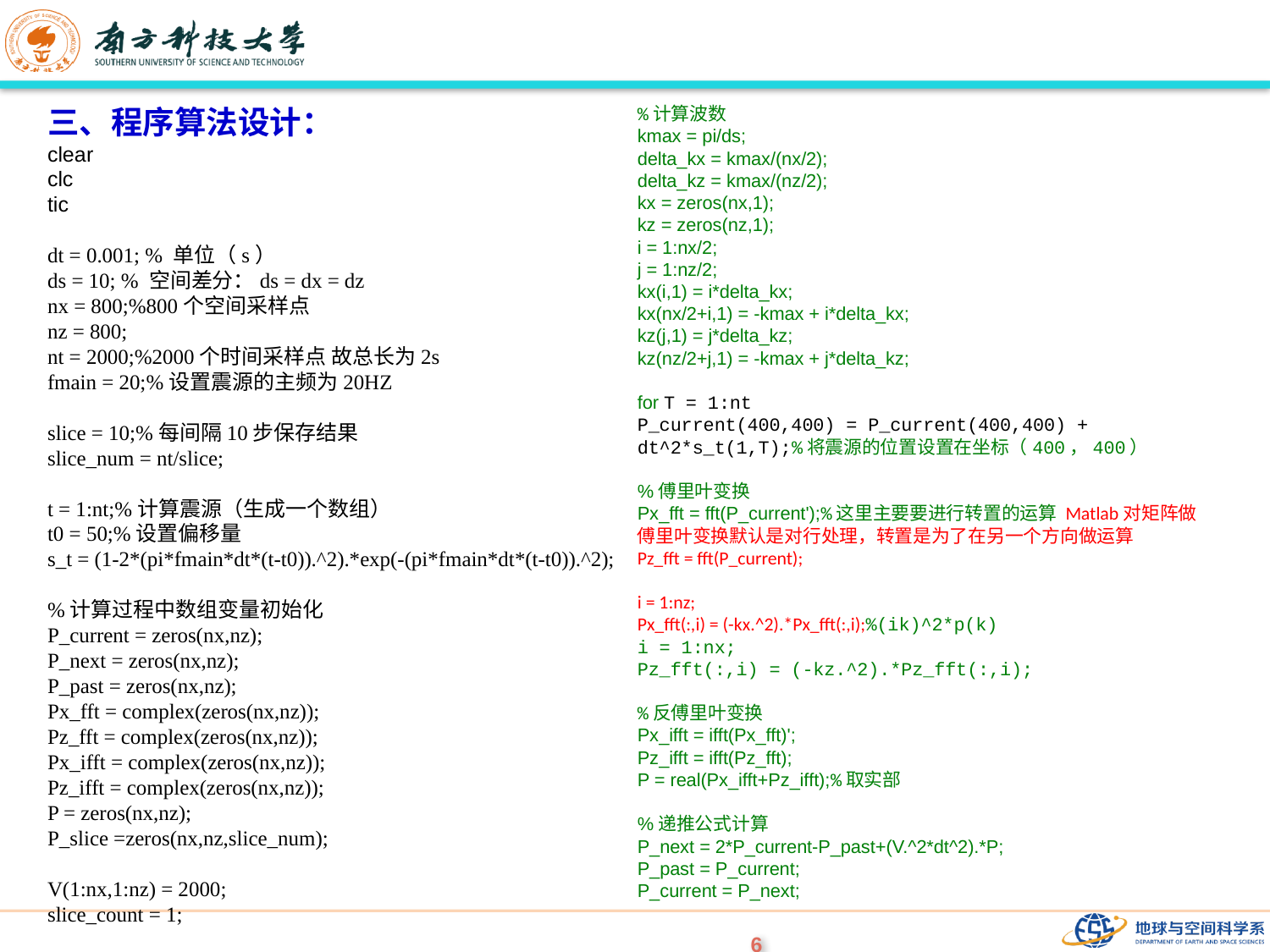

三、程序算法设计：
clear
clc
tic

dt = 0.001; % 单位（s）
ds = 10; % 空间差分：ds = dx = dz
nx = 800;%800个空间采样点
nz = 800;
nt = 2000;%2000个时间采样点 故总长为2s
fmain = 20;%设置震源的主频为20HZ

slice = 10;%每间隔10步保存结果
slice_num = nt/slice;

t = 1:nt;%计算震源（生成一个数组）
t0 = 50;%设置偏移量
s_t = (1-2*(pi*fmain*dt*(t-t0)).^2).*exp(-(pi*fmain*dt*(t-t0)).^2);

%计算过程中数组变量初始化
P_current = zeros(nx,nz);
P_next = zeros(nx,nz);
P_past = zeros(nx,nz);
Px_fft = complex(zeros(nx,nz));
Pz_fft = complex(zeros(nx,nz));
Px_ifft = complex(zeros(nx,nz));
Pz_ifft = complex(zeros(nx,nz));
P = zeros(nx,nz);
P_slice =zeros(nx,nz,slice_num);

V(1:nx,1:nz) = 2000;
slice_count = 1;

%计算波数kmax = pi/ds;delta_kx = kmax/(nx/2);delta_kz = kmax/(nz/2);kx = zeros(nx,1);kz = zeros(nz,1);i = 1:nx/2;j = 1:nz/2;kx(i,1) = i*delta_kx;kx(nx/2+i,1) = -kmax + i*delta_kx;kz(j,1) = j*delta_kz;kz(nz/2+j,1) = -kmax + j*delta_kz; for T = 1:ntP_current(400,400) = P_current(400,400) + dt^2*s_t(1,T);%将震源的位置设置在坐标（400，400） %傅里叶变换Px_fft = fft(P_current');%这里主要要进行转置的运算 Matlab对矩阵做傅里叶变换默认是对行处理，转置是为了在另一个方向做运算Pz_fft = fft(P_current); i = 1:nz;Px_fft(:,i) = (-kx.^2).*Px_fft(:,i);%(ik)^2*p(k)i = 1:nx;Pz_fft(:,i) = (-kz.^2).*Pz_fft(:,i); %反傅里叶变换Px_ifft = ifft(Px_fft)';Pz_ifft = ifft(Pz_fft);P = real(Px_ifft+Pz_ifft);%取实部 %递推公式计算P_next = 2*P_current-P_past+(V.^2*dt^2).*P;P_past = P_current;P_current = P_next;